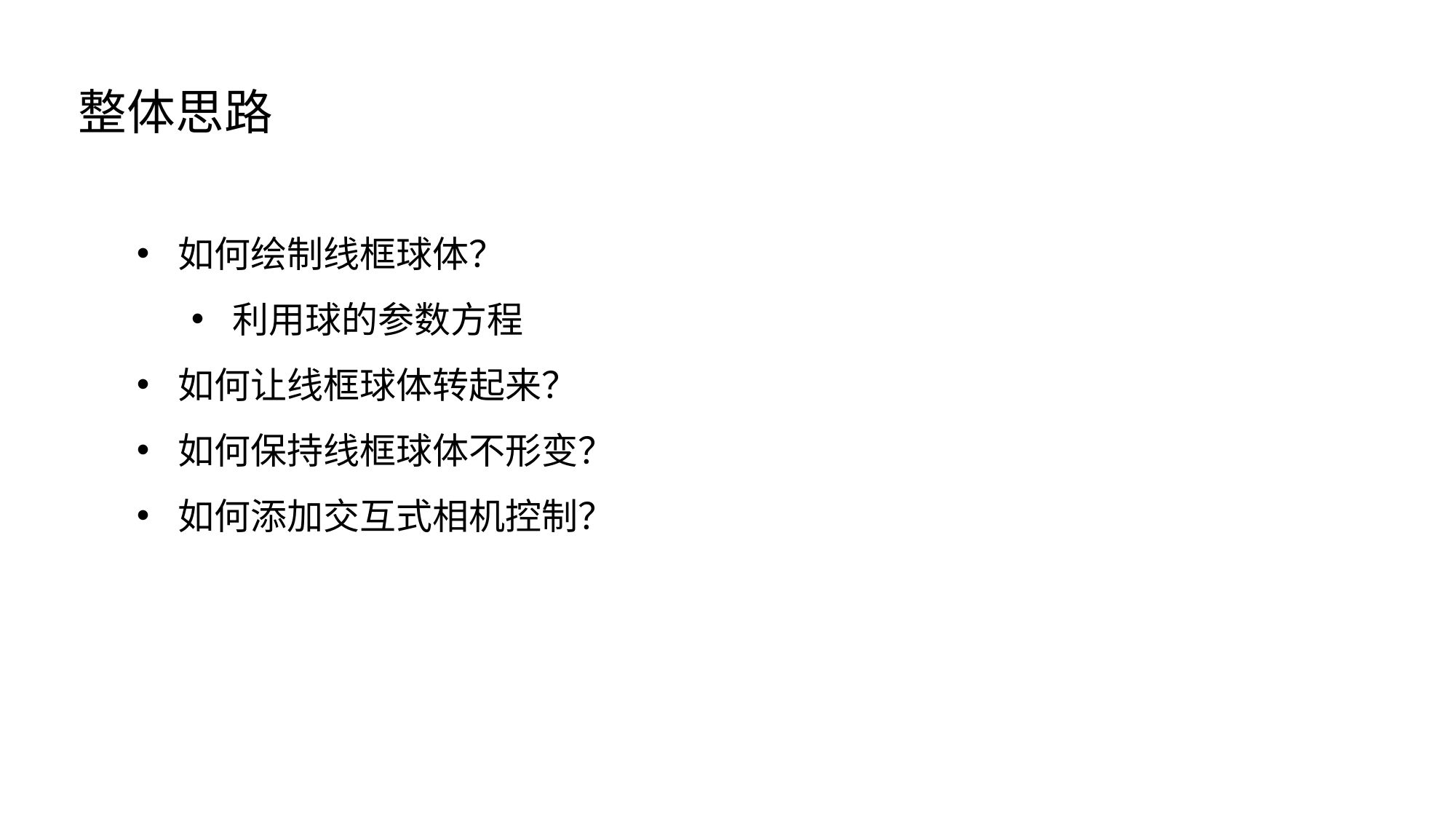

整体思路
如何绘制线框球体？
利用球的参数方程
如何让线框球体转起来？
如何保持线框球体不形变？
如何添加交互式相机控制？